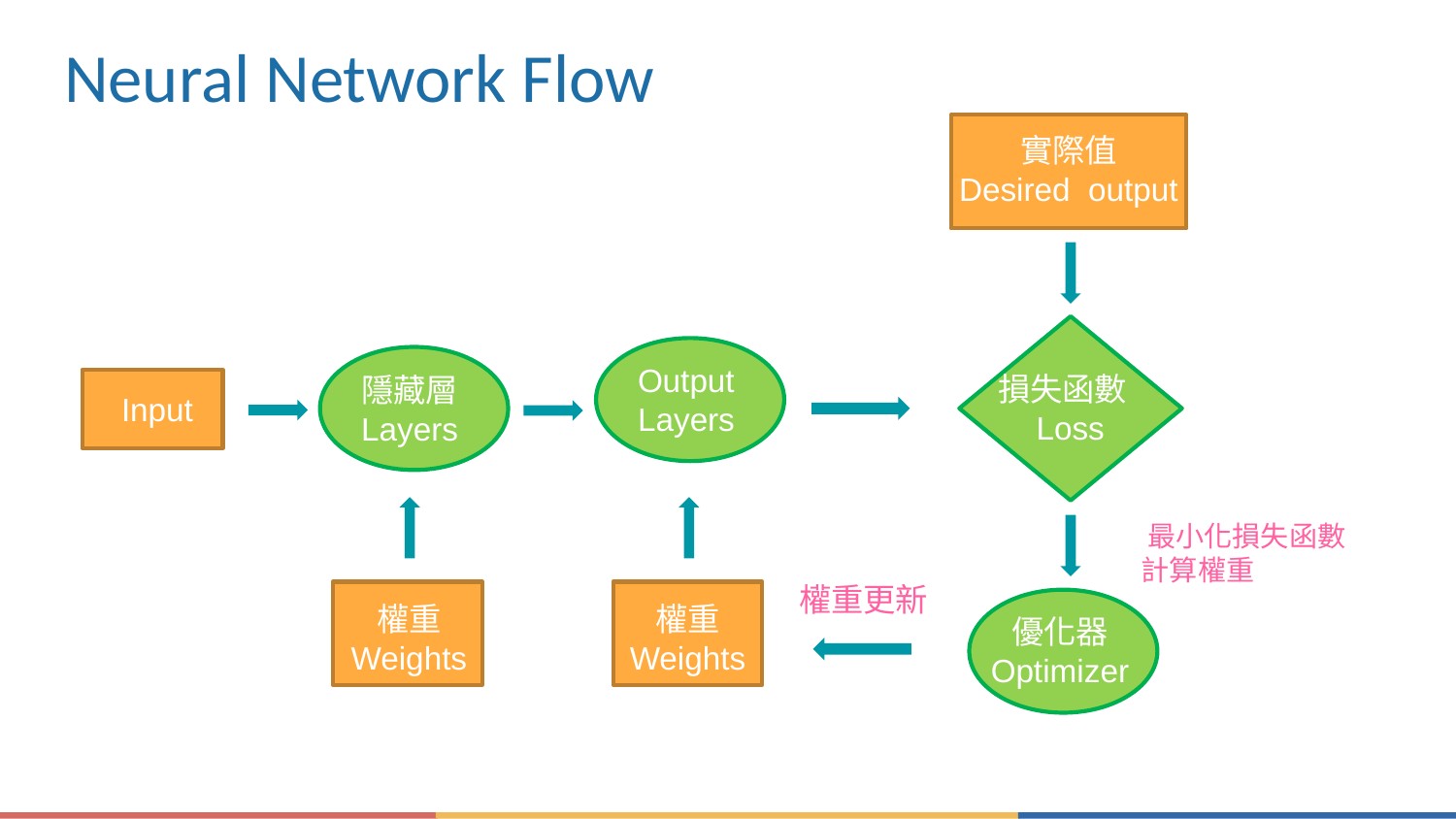

# Neural Network Flow

實際值
Desired  output

Output
Layers
損失函數
Loss
隱藏層
Layers

Input

最小化損失函數
計算權重

權重更新

權重
Weights
權重
Weights
優化器
Optimizer